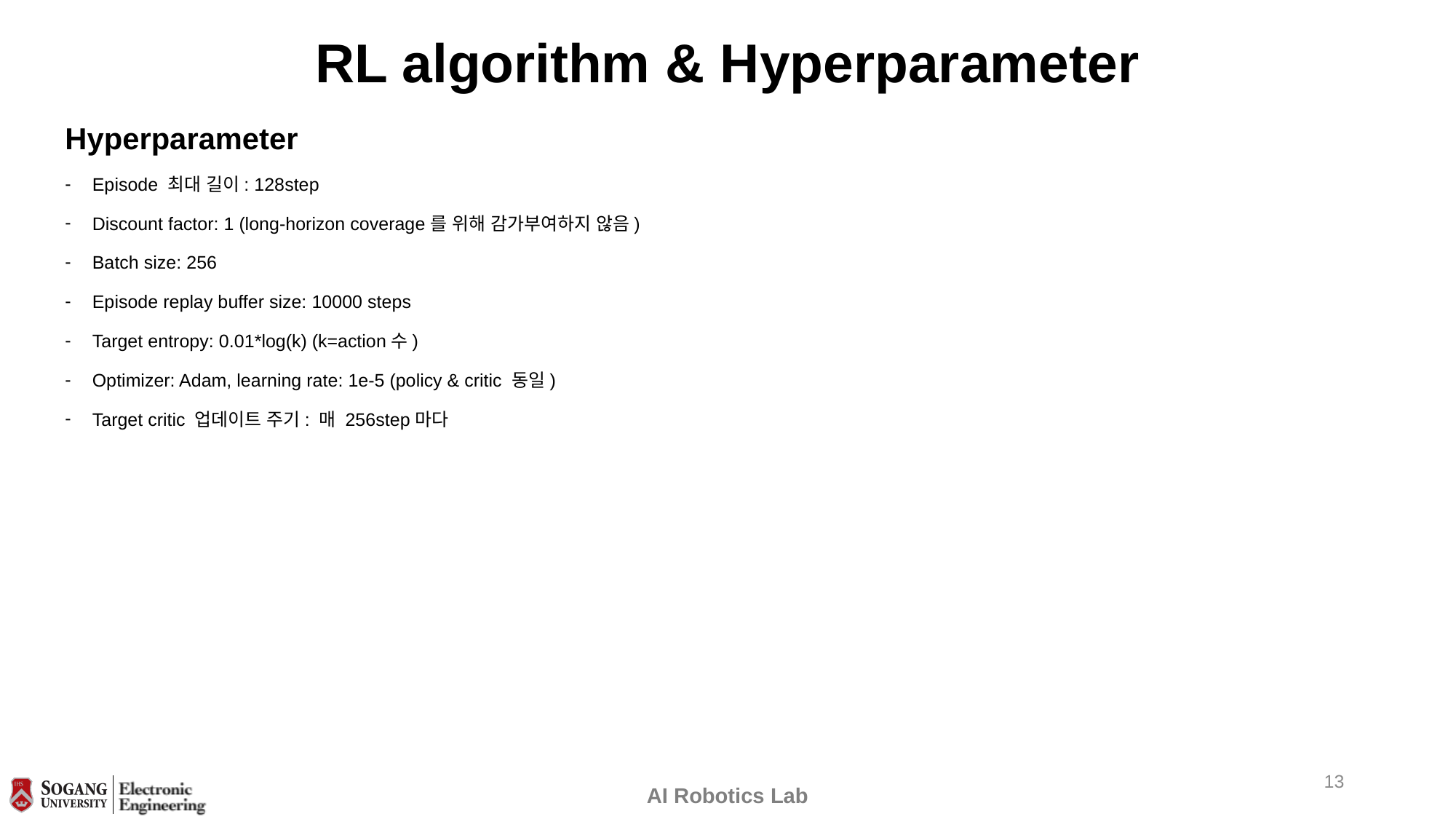

# RL algorithm & Hyperparameter
Hyperparameter
Episode 최대 길이: 128step
Discount factor: 1 (long-horizon coverage를 위해 감가부여하지 않음)
Batch size: 256
Episode replay buffer size: 10000 steps
Target entropy: 0.01*log(k) (k=action수)
Optimizer: Adam, learning rate: 1e-5 (policy & critic 동일)
Target critic 업데이트 주기: 매 256step마다

13